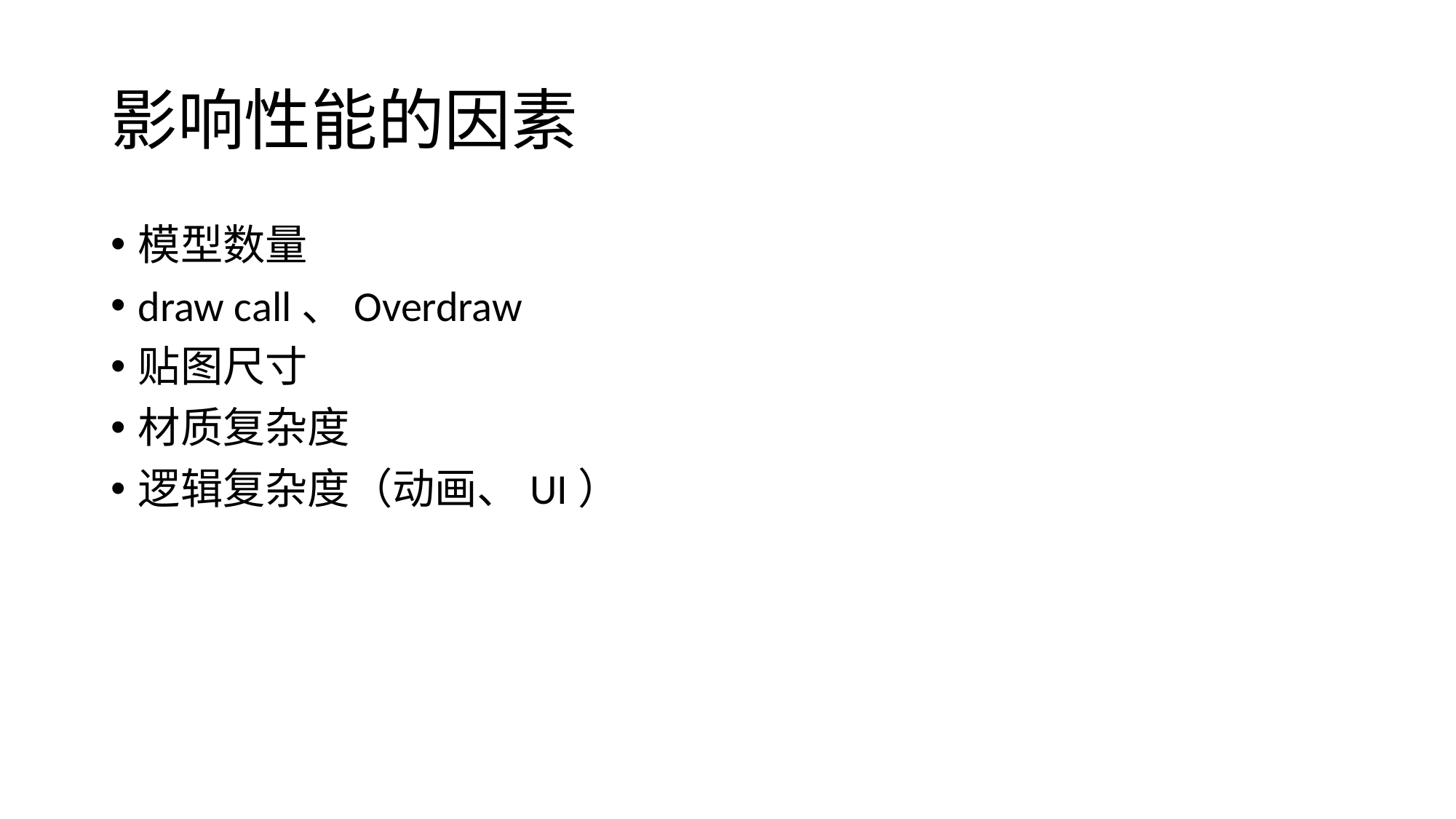

# 影响性能的因素
模型数量
draw call、Overdraw
贴图尺寸
材质复杂度
逻辑复杂度（动画、UI）